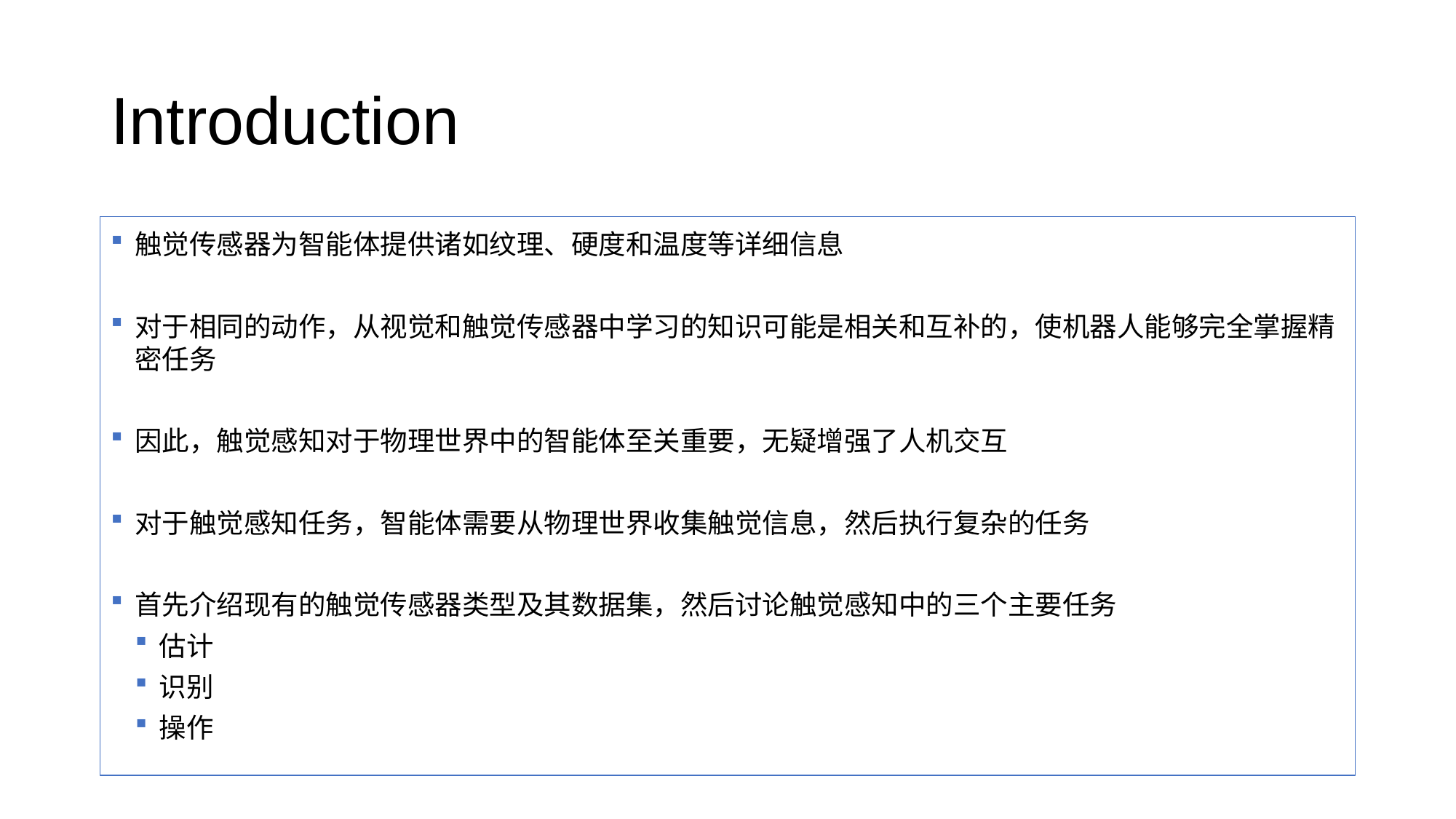

# Introduction
触觉传感器为智能体提供诸如纹理、硬度和温度等详细信息

对于相同的动作，从视觉和触觉传感器中学习的知识可能是相关和互补的，使机器人能够完全掌握精密任务

因此，触觉感知对于物理世界中的智能体至关重要，无疑增强了人机交互

对于触觉感知任务，智能体需要从物理世界收集触觉信息，然后执行复杂的任务

首先介绍现有的触觉传感器类型及其数据集，然后讨论触觉感知中的三个主要任务
估计
识别
操作